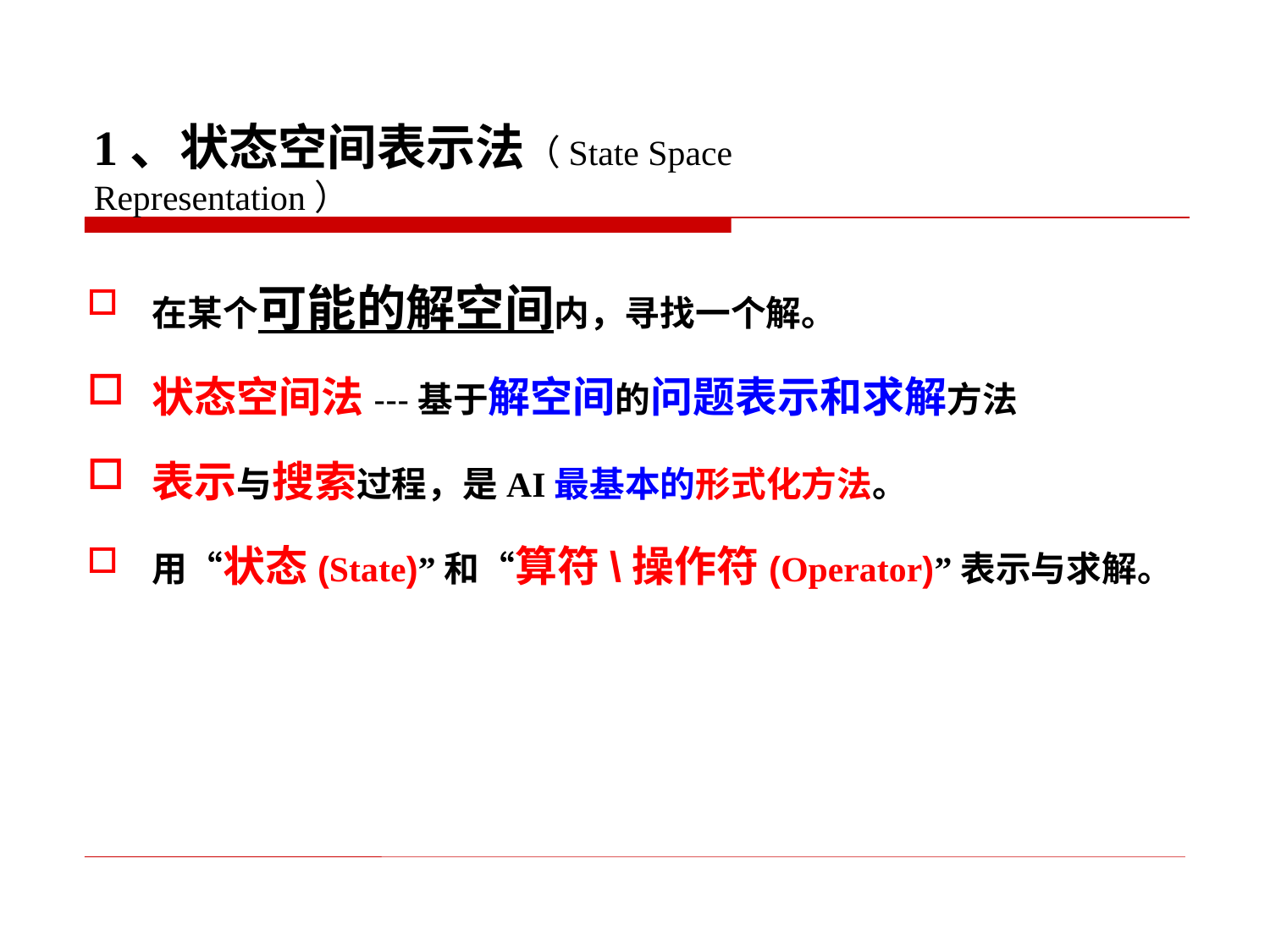

1、状态空间表示法（State Space Representation）
在某个可能的解空间内，寻找一个解。
状态空间法---基于解空间的问题表示和求解方法
表示与搜索过程，是AI最基本的形式化方法。
用“状态(State)”和“算符\操作符(Operator)”表示与求解。